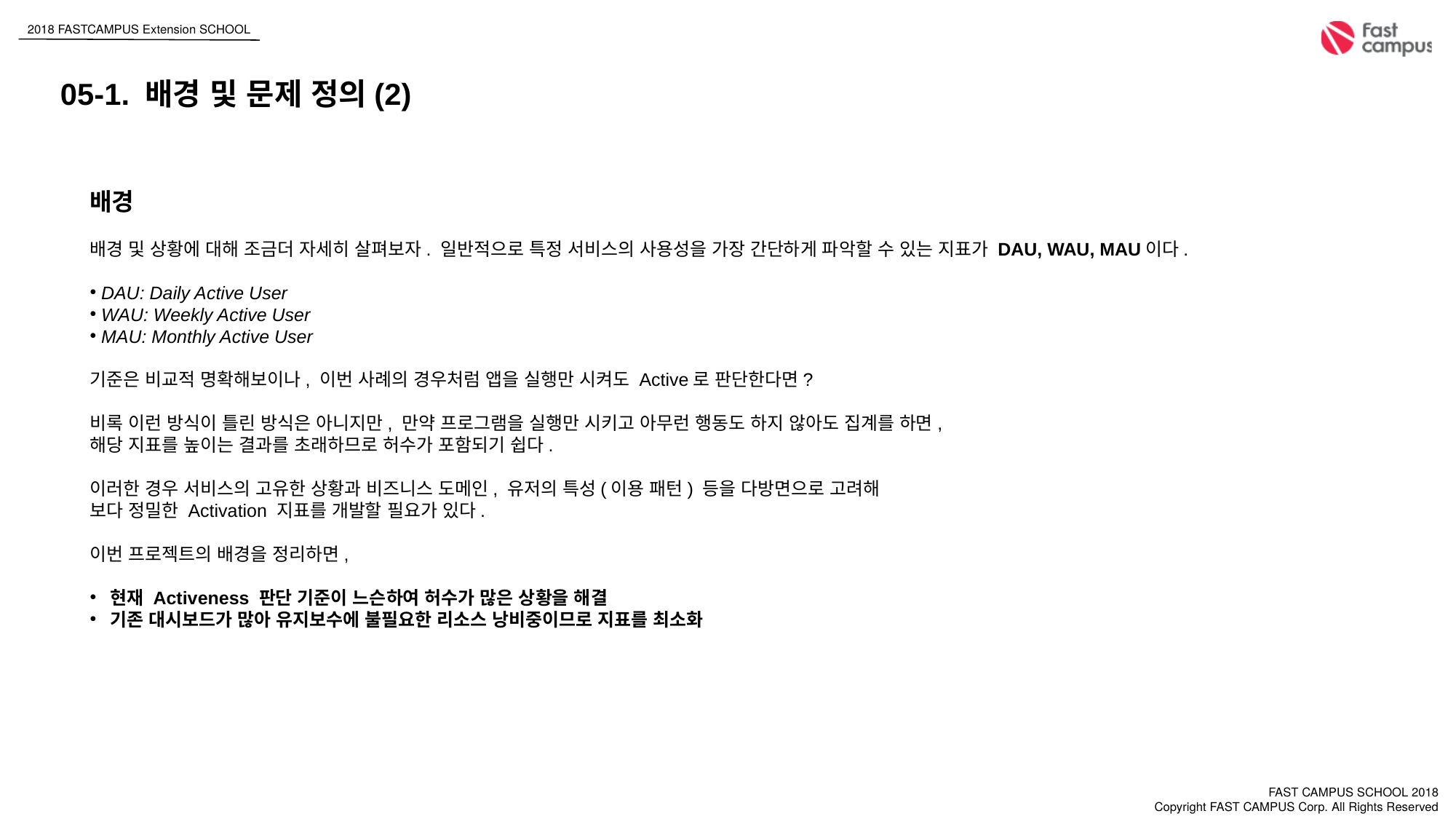

05-1. 배경 및 문제 정의(2)
배경

배경 및 상황에 대해 조금더 자세히 살펴보자. 일반적으로 특정 서비스의 사용성을 가장 간단하게 파악할 수 있는 지표가 DAU, WAU, MAU이다.

 DAU: Daily Active User
 WAU: Weekly Active User
 MAU: Monthly Active User

기준은 비교적 명확해보이나, 이번 사례의 경우처럼 앱을 실행만 시켜도 Active로 판단한다면?

비록 이런 방식이 틀린 방식은 아니지만, 만약 프로그램을 실행만 시키고 아무런 행동도 하지 않아도 집계를 하면,
해당 지표를 높이는 결과를 초래하므로 허수가 포함되기 쉽다.

이러한 경우 서비스의 고유한 상황과 비즈니스 도메인, 유저의 특성(이용 패턴) 등을 다방면으로 고려해
보다 정밀한 Activation 지표를 개발할 필요가 있다.

이번 프로젝트의 배경을 정리하면,

현재 Activeness 판단 기준이 느슨하여 허수가 많은 상황을 해결
기존 대시보드가 많아 유지보수에 불필요한 리소스 낭비중이므로 지표를 최소화